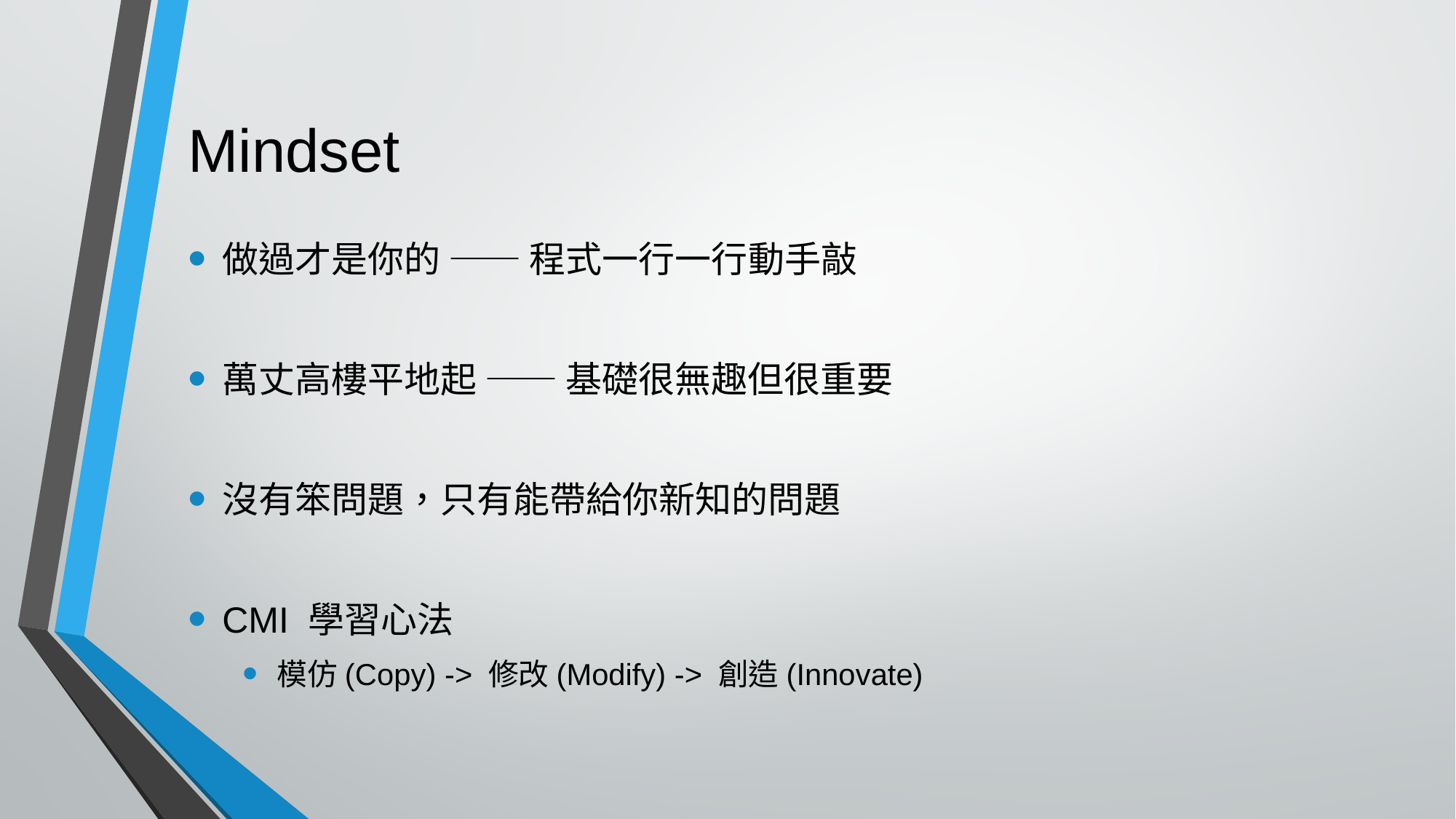

# Mindset
做過才是你的 —— 程式一行一行動手敲

萬丈高樓平地起 —— 基礎很無趣但很重要

沒有笨問題，只有能帶給你新知的問題

CMI 學習心法
模仿(Copy) -> 修改(Modify) -> 創造(Innovate)